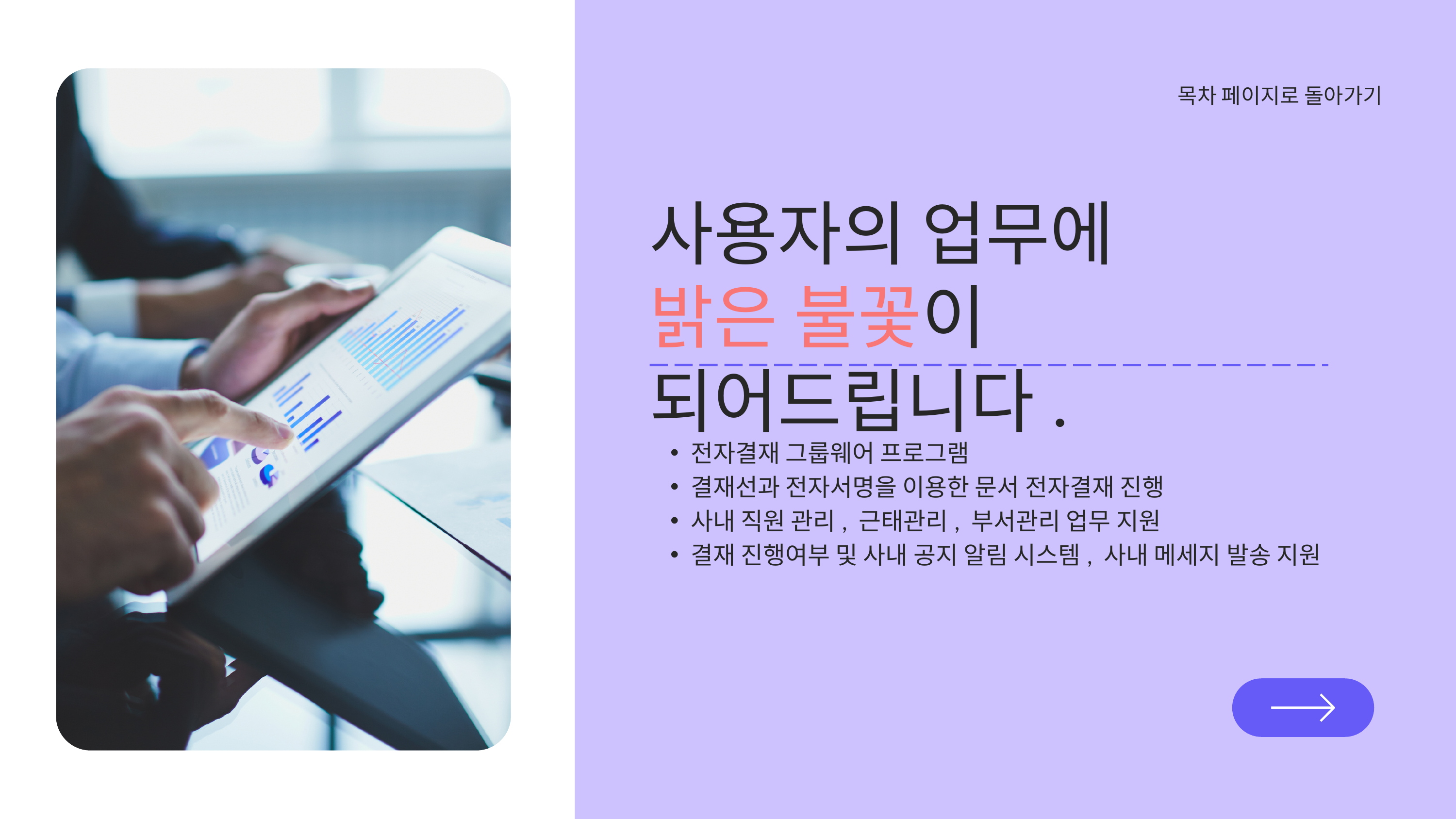

목차 페이지로 돌아가기
사용자의 업무에
밝은 불꽃이 되어드립니다.

전자결재 그룹웨어 프로그램
결재선과 전자서명을 이용한 문서 전자결재 진행
사내 직원 관리, 근태관리, 부서관리 업무 지원
결재 진행여부 및 사내 공지 알림 시스템, 사내 메세지 발송 지원